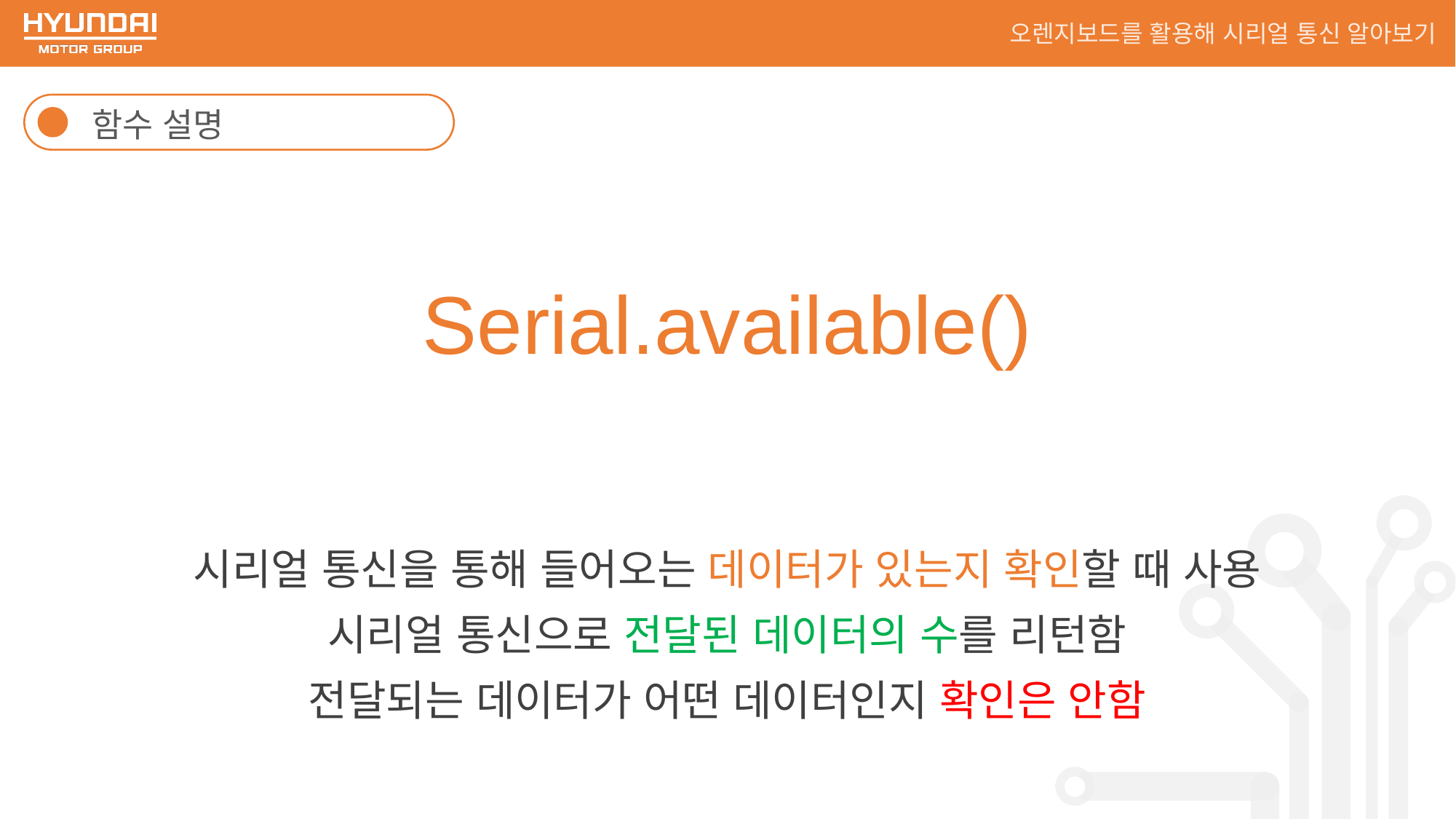

오렌지보드를 활용해 시리얼 통신 알아보기
함수 설명
Serial.available()

시리얼 통신을 통해 들어오는 데이터가 있는지 확인할 때 사용

시리얼 통신으로 전달된 데이터의 수를 리턴함

전달되는 데이터가 어떤 데이터인지 확인은 안함